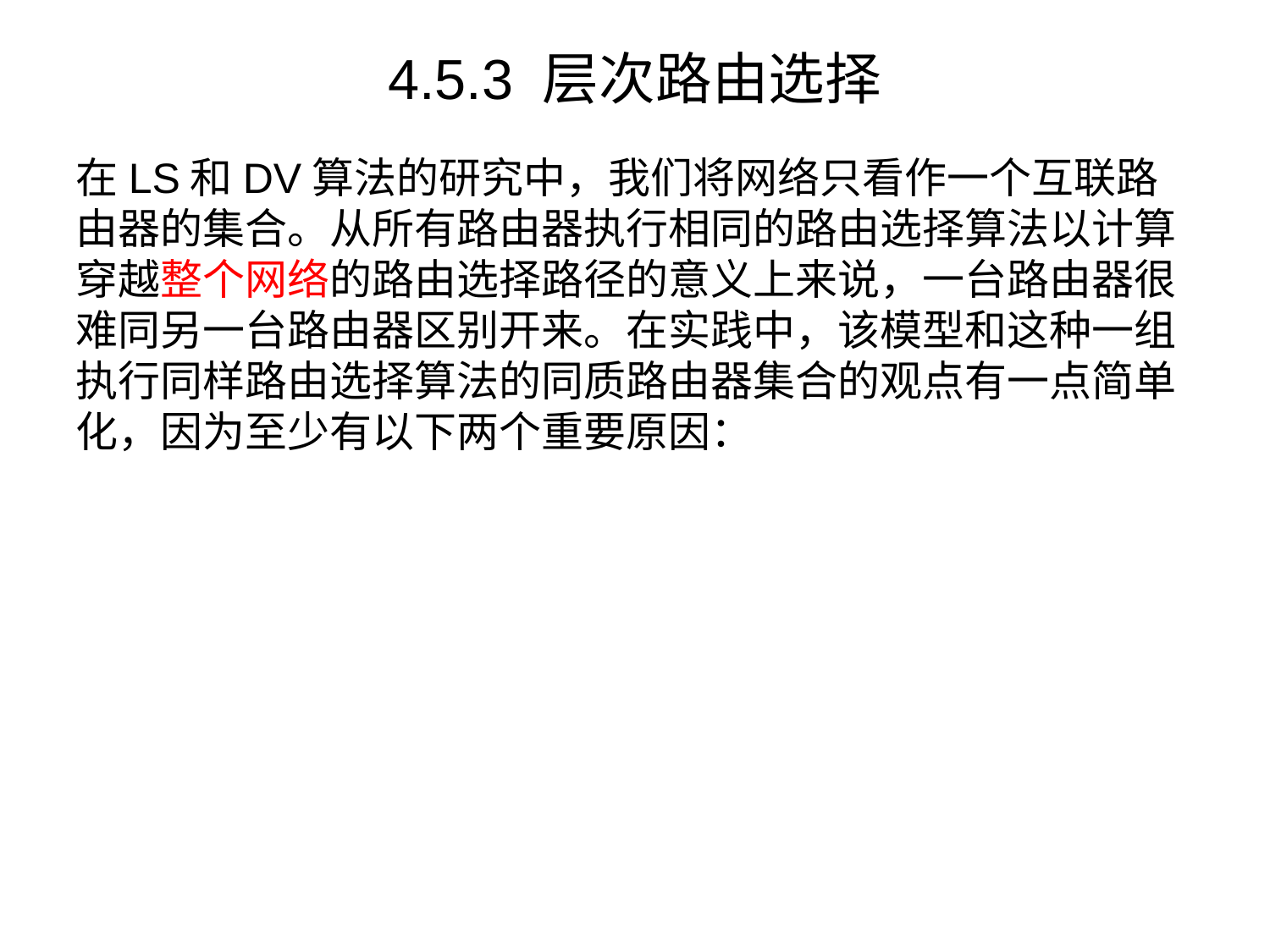

# 4.5.3 层次路由选择
在LS和DV算法的研究中，我们将网络只看作一个互联路由器的集合。从所有路由器执行相同的路由选择算法以计算穿越整个网络的路由选择路径的意义上来说，一台路由器很难同另一台路由器区别开来。在实践中，该模型和这种一组执行同样路由选择算法的同质路由器集合的观点有一点简单化，因为至少有以下两个重要原因：